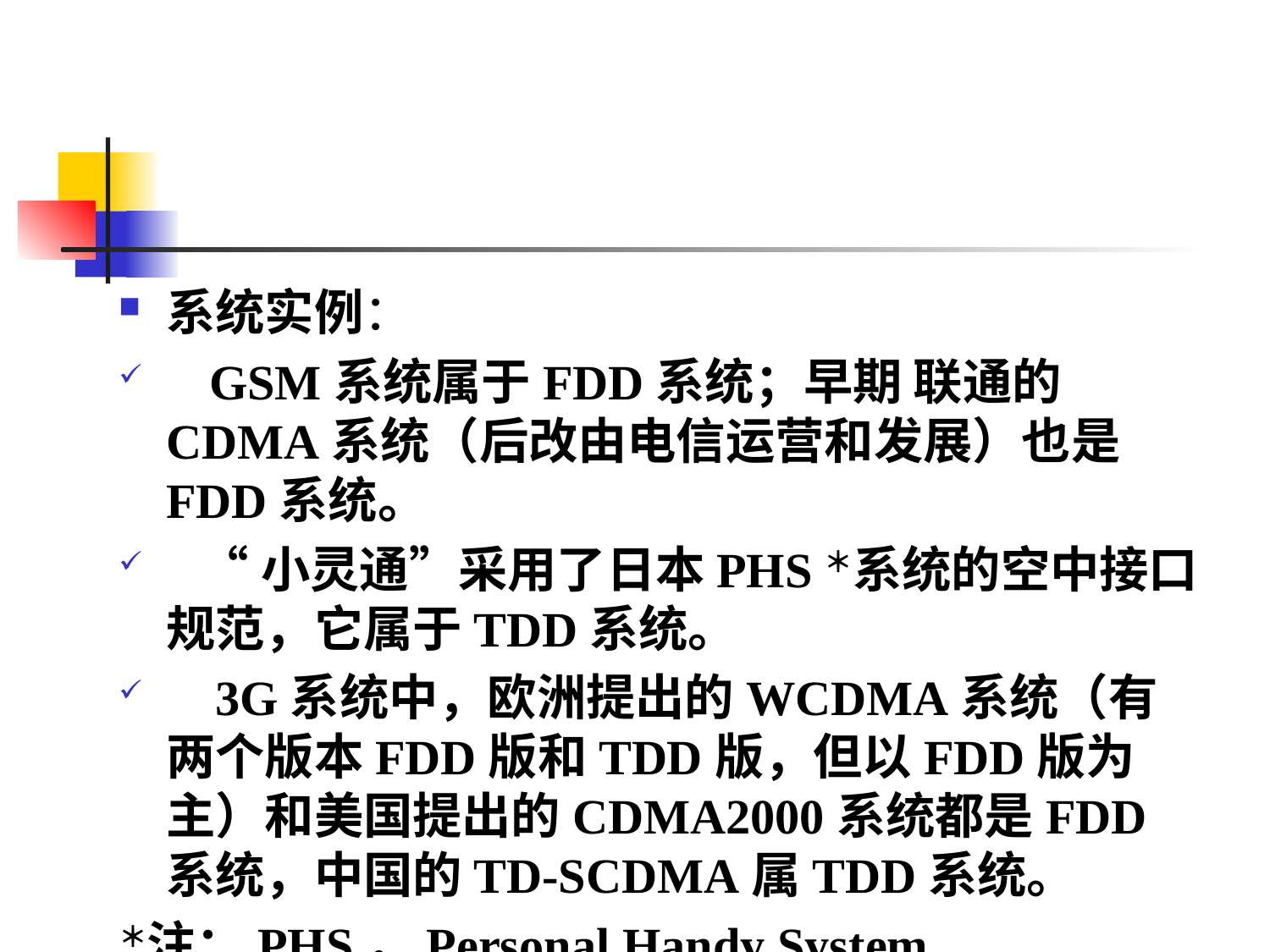

#
系统实例：
   GSM系统属于FDD系统；早期 联通的CDMA系统（后改由电信运营和发展）也是FDD系统。
   “小灵通”采用了日本PHS＊系统的空中接口规范，它属于TDD系统。
    3G系统中，欧洲提出的WCDMA系统（有两个版本FDD版和TDD版，但以FDD版为主）和美国提出的CDMA2000系统都是FDD系统，中国的TD-SCDMA属TDD系统。
＊注：PHS，Personal Handy System